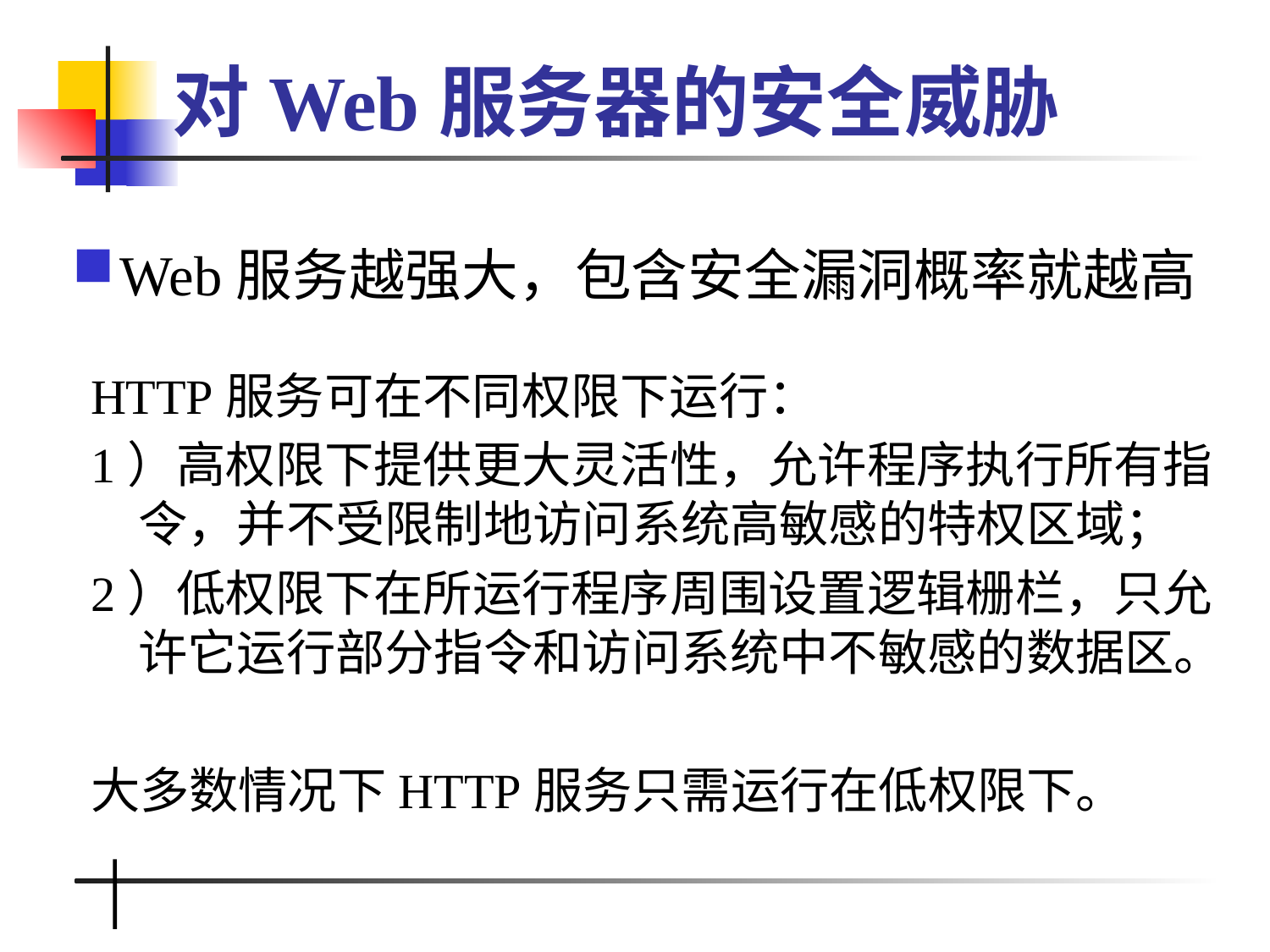

# 对Web服务器的安全威胁
Web服务越强大，包含安全漏洞概率就越高

HTTP服务可在不同权限下运行：
1）高权限下提供更大灵活性，允许程序执行所有指令，并不受限制地访问系统高敏感的特权区域；
2）低权限下在所运行程序周围设置逻辑栅栏，只允许它运行部分指令和访问系统中不敏感的数据区。

大多数情况下HTTP服务只需运行在低权限下。